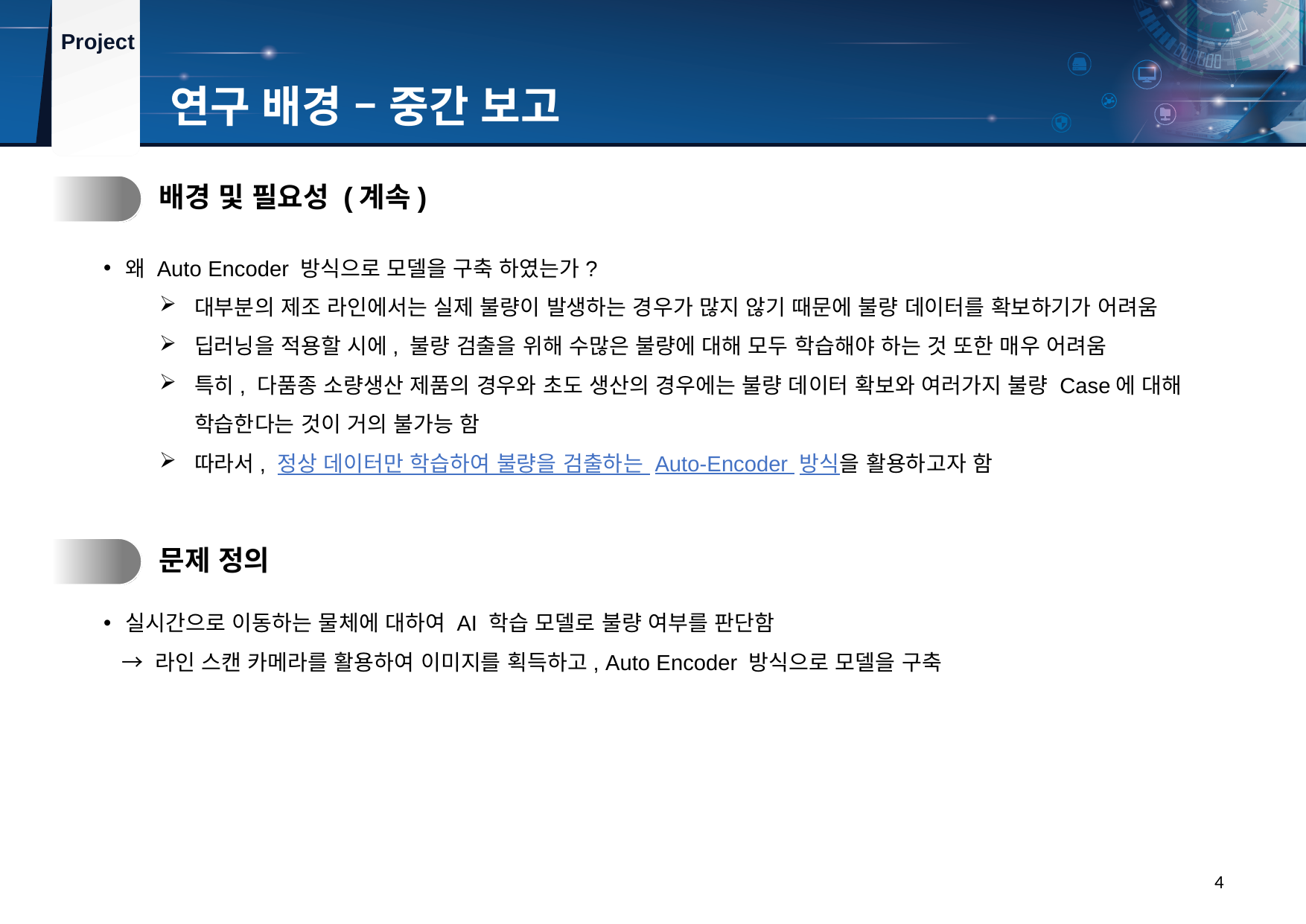

연구 배경 – 중간 보고

1.
배경 및 필요성 (계속)
왜 Auto Encoder 방식으로 모델을 구축 하였는가?
대부분의 제조 라인에서는 실제 불량이 발생하는 경우가 많지 않기 때문에 불량 데이터를 확보하기가 어려움
딥러닝을 적용할 시에, 불량 검출을 위해 수많은 불량에 대해 모두 학습해야 하는 것 또한 매우 어려움
특히, 다품종 소량생산 제품의 경우와 초도 생산의 경우에는 불량 데이터 확보와 여러가지 불량 Case에 대해 학습한다는 것이 거의 불가능 함
따라서, 정상 데이터만 학습하여 불량을 검출하는 Auto-Encoder 방식을 활용하고자 함

2.
문제 정의
실시간으로 이동하는 물체에 대하여 AI 학습 모델로 불량 여부를 판단함
   → 라인 스캔 카메라를 활용하여 이미지를 획득하고, Auto Encoder 방식으로 모델을 구축
4